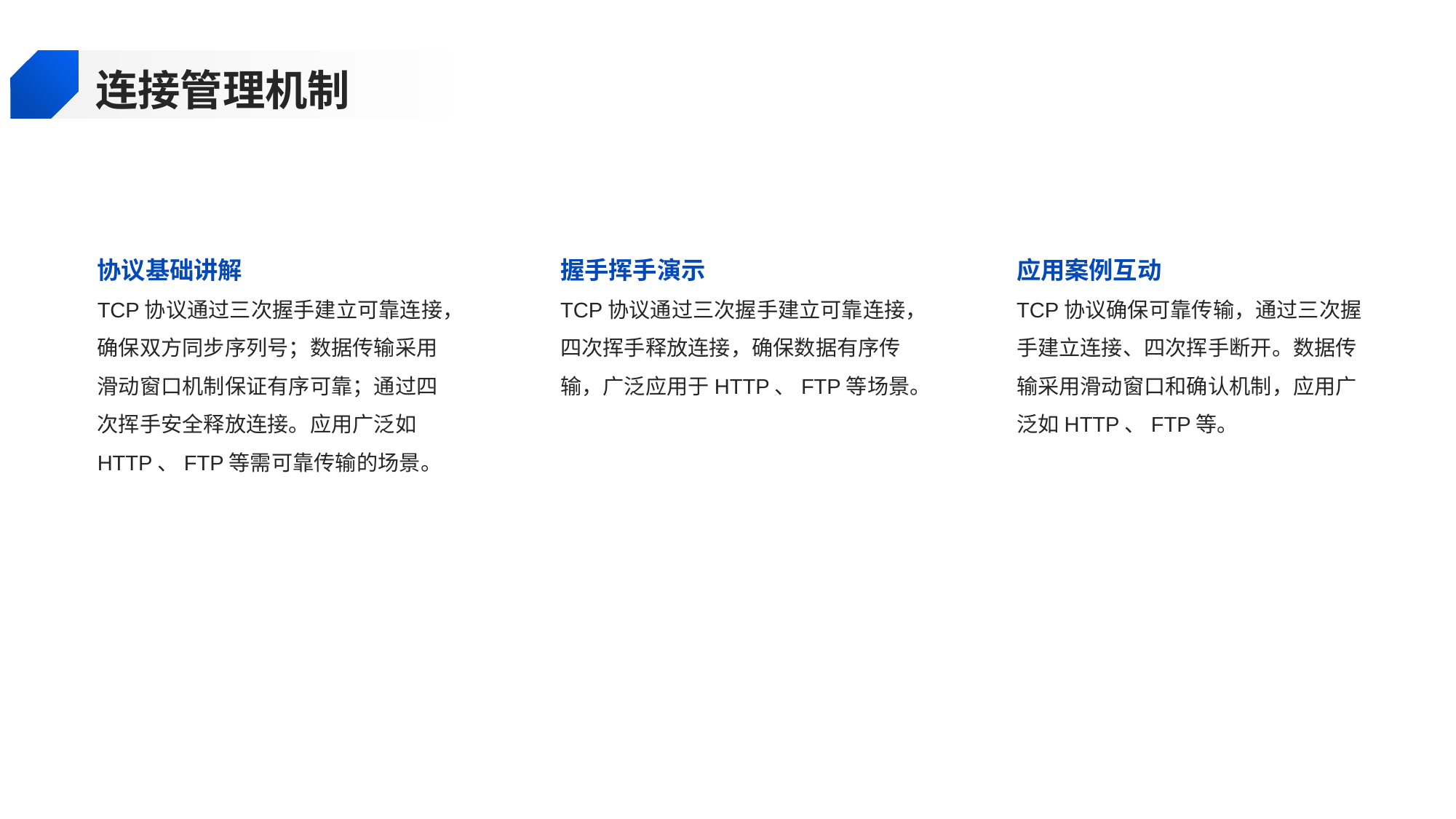

连接管理机制
协议基础讲解
握手挥手演示
应用案例互动
TCP协议通过三次握手建立可靠连接，确保双方同步序列号；数据传输采用滑动窗口机制保证有序可靠；通过四次挥手安全释放连接。应用广泛如HTTP、FTP等需可靠传输的场景。
TCP协议通过三次握手建立可靠连接，四次挥手释放连接，确保数据有序传输，广泛应用于HTTP、FTP等场景。
TCP协议确保可靠传输，通过三次握手建立连接、四次挥手断开。数据传输采用滑动窗口和确认机制，应用广泛如HTTP、FTP等。